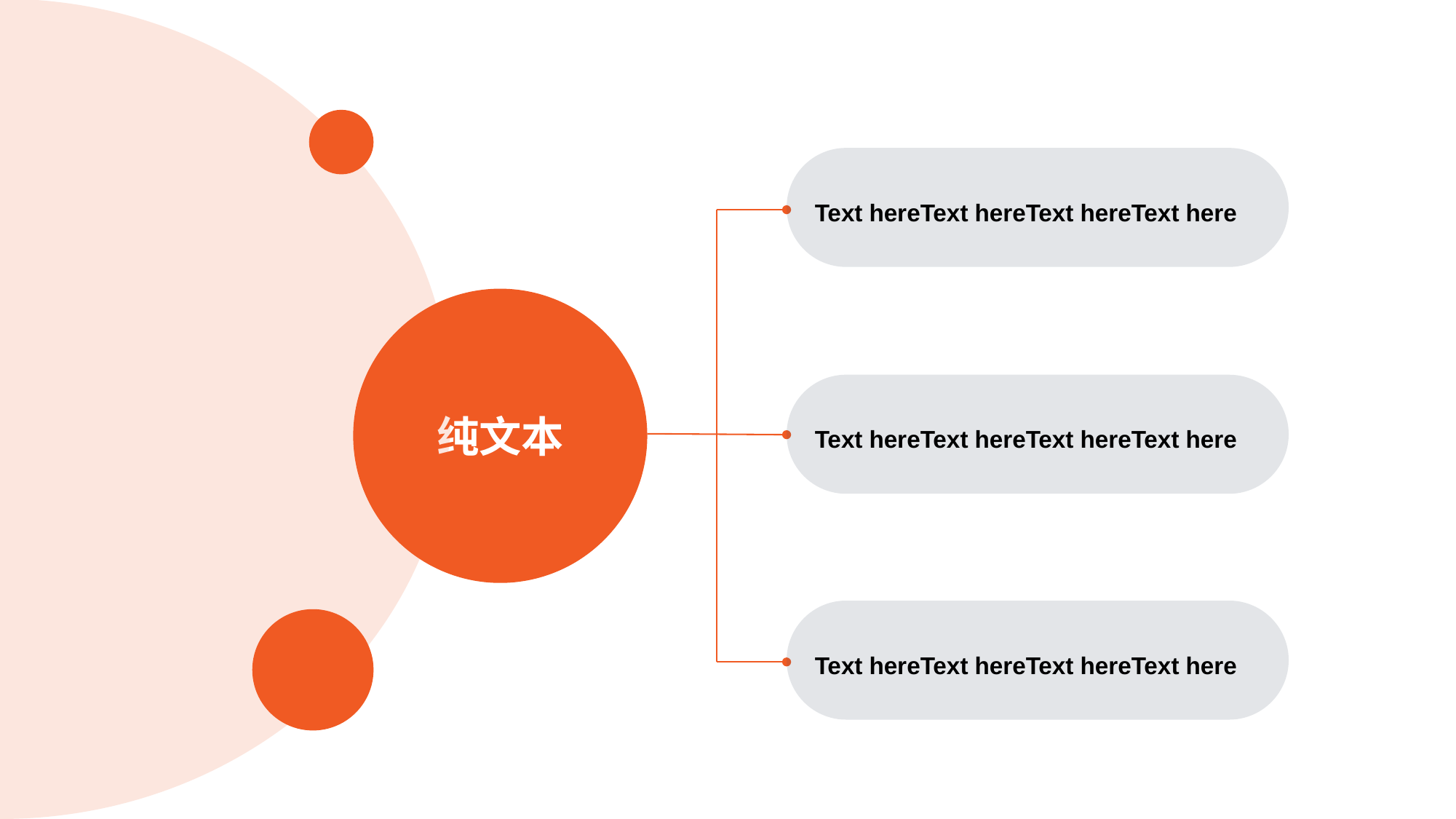

Text hereText hereText hereText here
纯文本
Text hereText hereText hereText here
Text hereText hereText hereText here